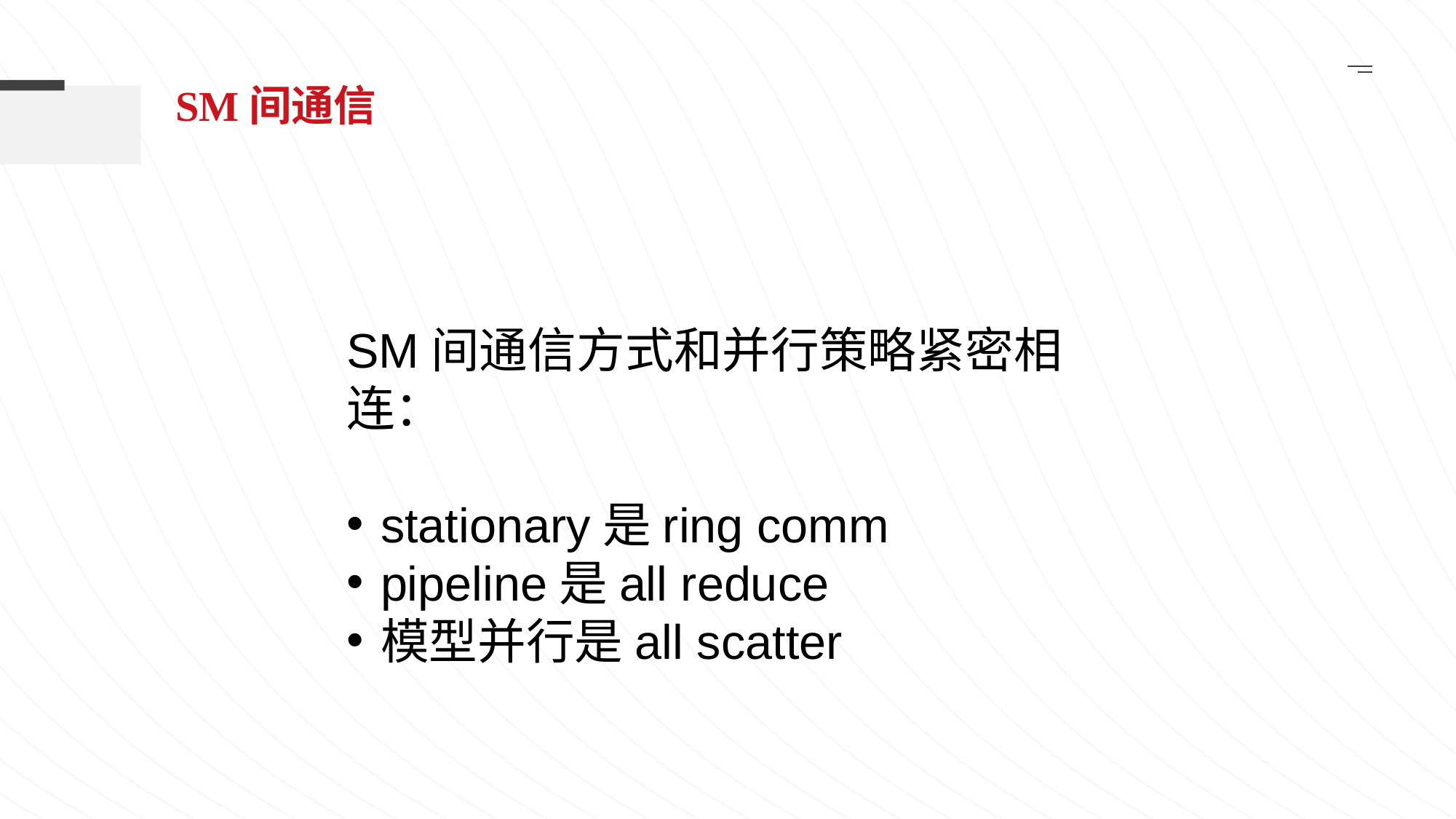

SM间通信
SM间通信方式和并行策略紧密相连：

stationary是ring comm
pipeline是all reduce
模型并行是all scatter